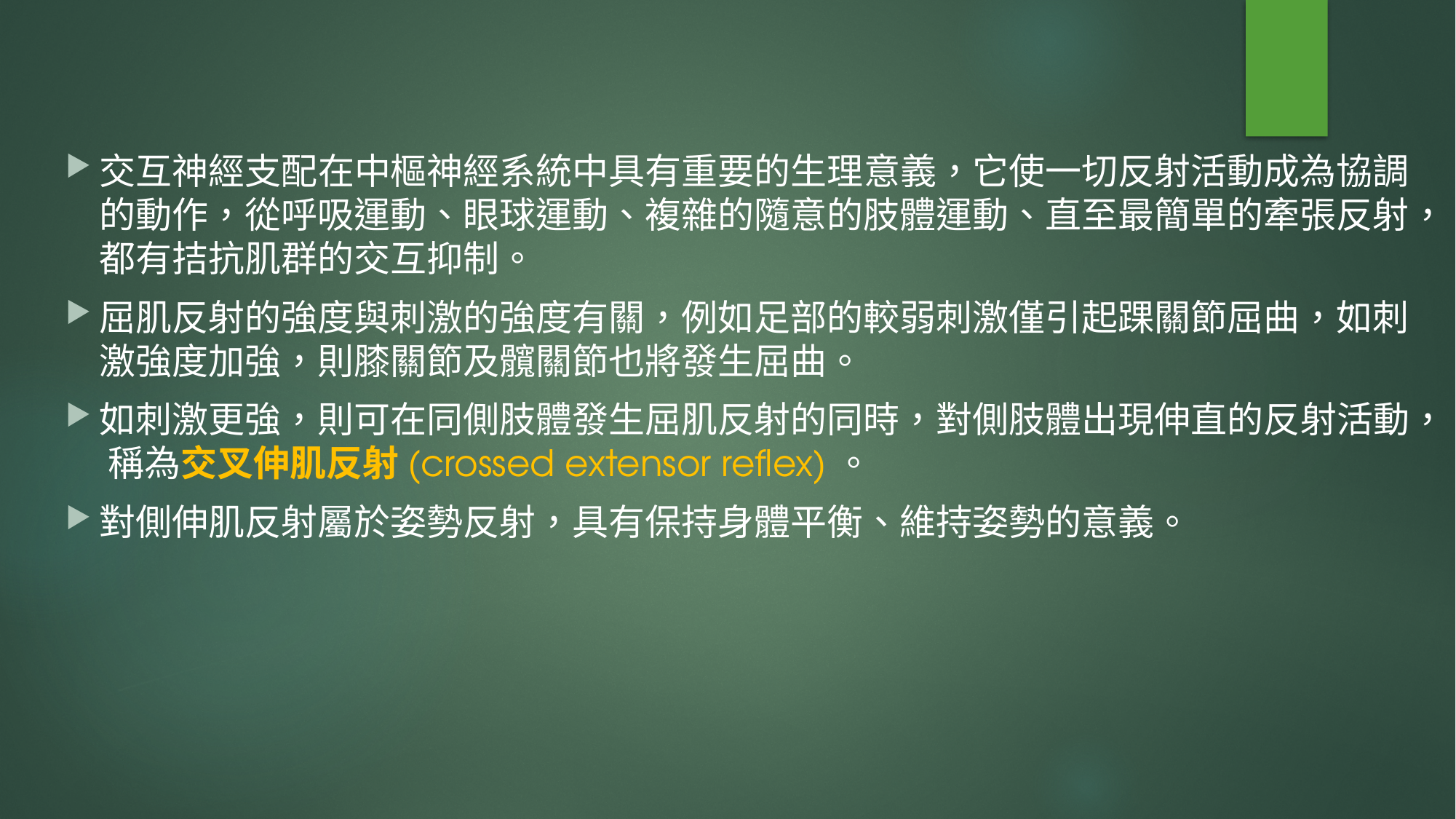

交互神經支配在中樞神經系統中具有重要的生理意義，它使一切反射活動成為協調的動作，從呼吸運動、眼球運動、複雜的隨意的肢體運動、直至最簡單的牽張反射，都有拮抗肌群的交互抑制。
屈肌反射的強度與刺激的強度有關，例如足部的較弱刺激僅引起踝關節屈曲，如刺激強度加強，則膝關節及髖關節也將發生屈曲。
如刺激更強，則可在同側肢體發生屈肌反射的同時，對側肢體出現伸直的反射活動， 稱為交叉伸肌反射(crossed extensor reflex)。
對側伸肌反射屬於姿勢反射，具有保持身體平衡、維持姿勢的意義。